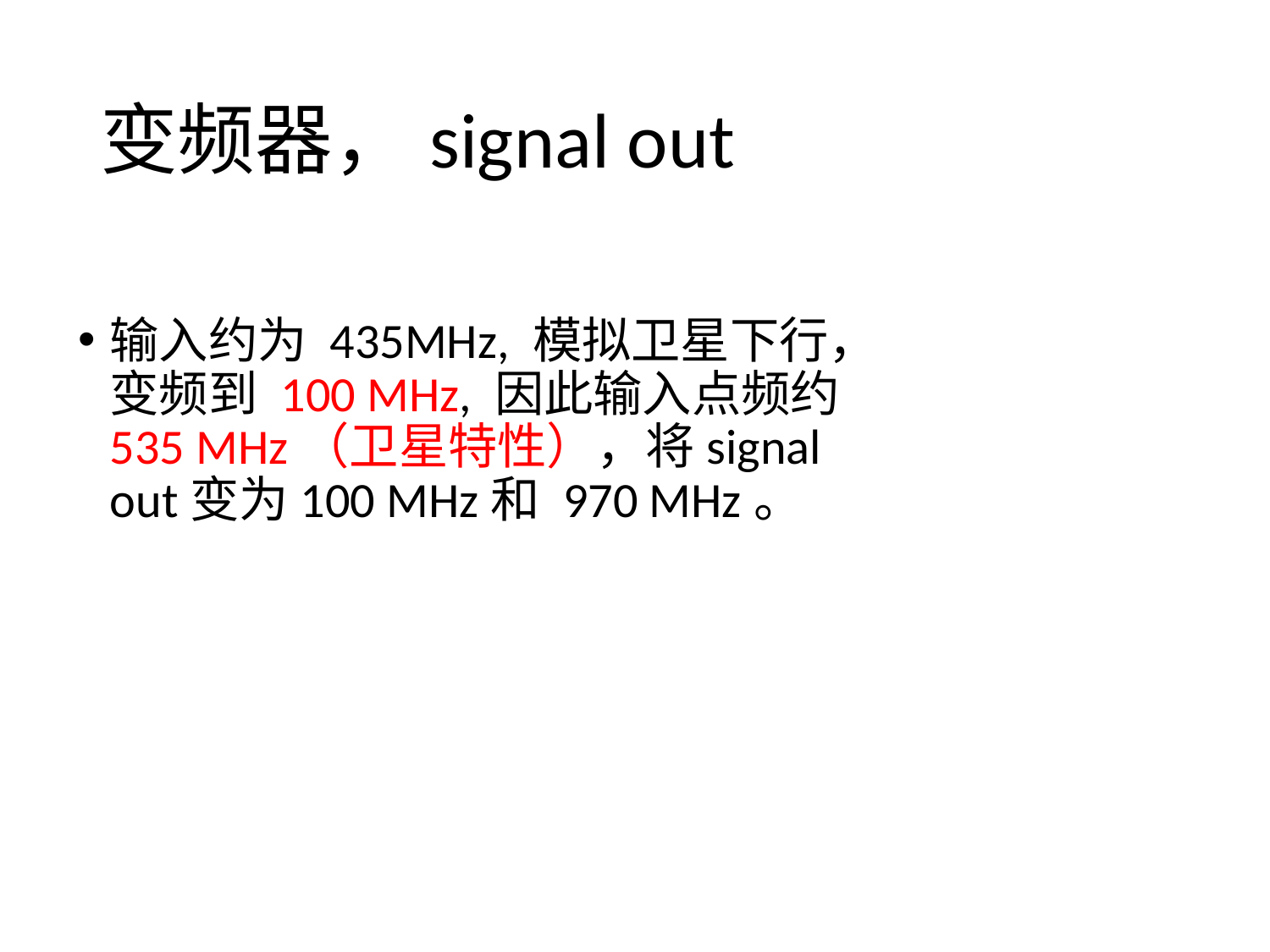

# 变频器，signal out
输入约为 435MHz, 模拟卫星下行，变频到 100 MHz, 因此输入点频约535 MHz（卫星特性），将signal out变为100 MHz和 970 MHz。